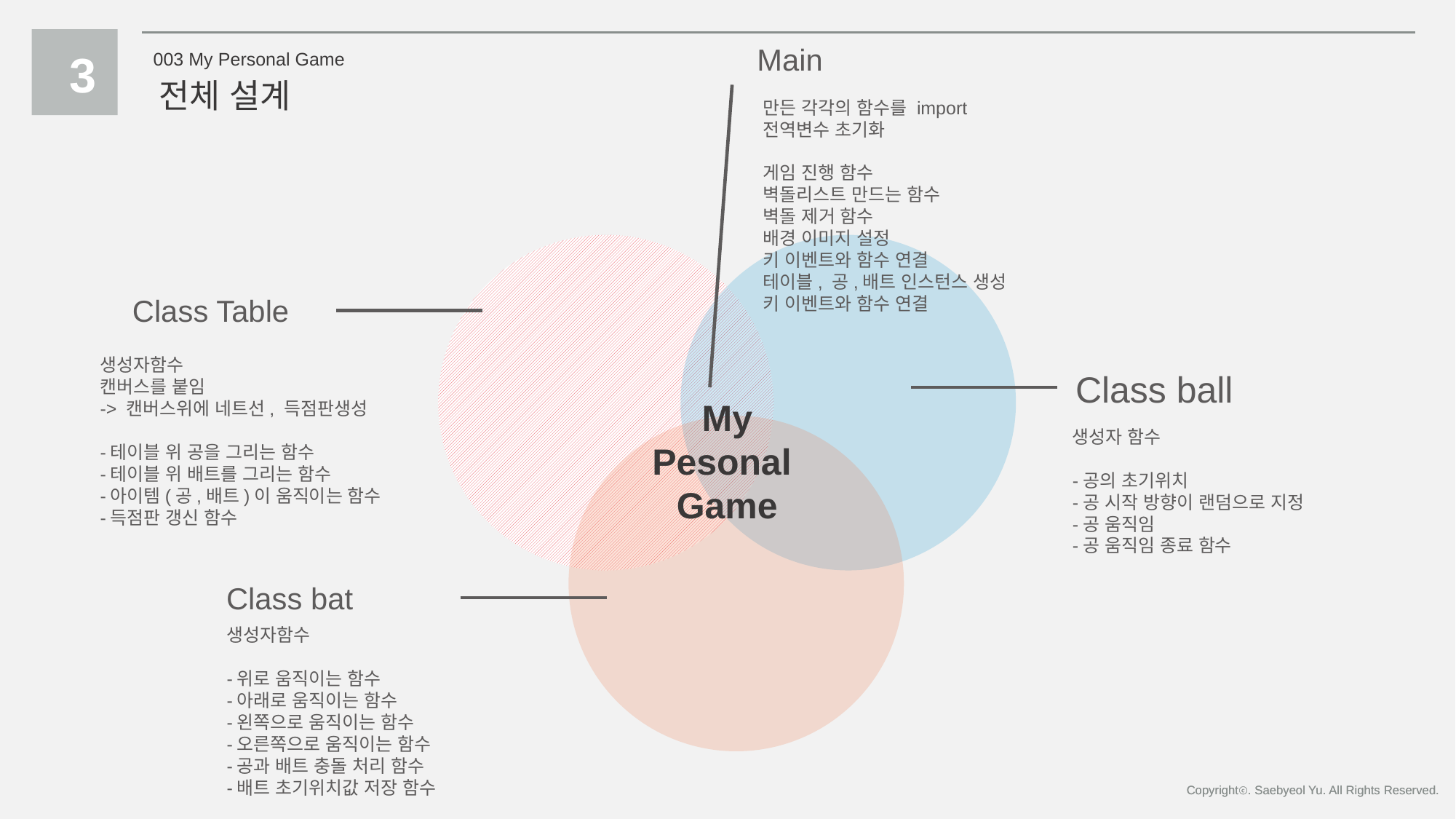

Main
만든 각각의 함수를 import
전역변수 초기화

게임 진행 함수
벽돌리스트 만드는 함수
벽돌 제거 함수
배경 이미지 설정
키 이벤트와 함수 연결
테이블, 공,배트 인스턴스 생성
키 이벤트와 함수 연결
3
003 My Personal Game
전체 설계

Class Table
생성자함수
캔버스를 붙임
-> 캔버스위에 네트선, 득점판생성

-테이블 위 공을 그리는 함수
-테이블 위 배트를 그리는 함수
-아이템(공,배트)이 움직이는 함수
-득점판 갱신 함수
Class ball
생성자 함수

-공의 초기위치
-공 시작 방향이 랜덤으로 지정
-공 움직임
-공 움직임 종료 함수

My Pesonal
Game
Class bat
생성자함수

-위로 움직이는 함수
-아래로 움직이는 함수
-왼쪽으로 움직이는 함수
-오른쪽으로 움직이는 함수
-공과 배트 충돌 처리 함수
-배트 초기위치값 저장 함수
Copyrightⓒ. Saebyeol Yu. All Rights Reserved.